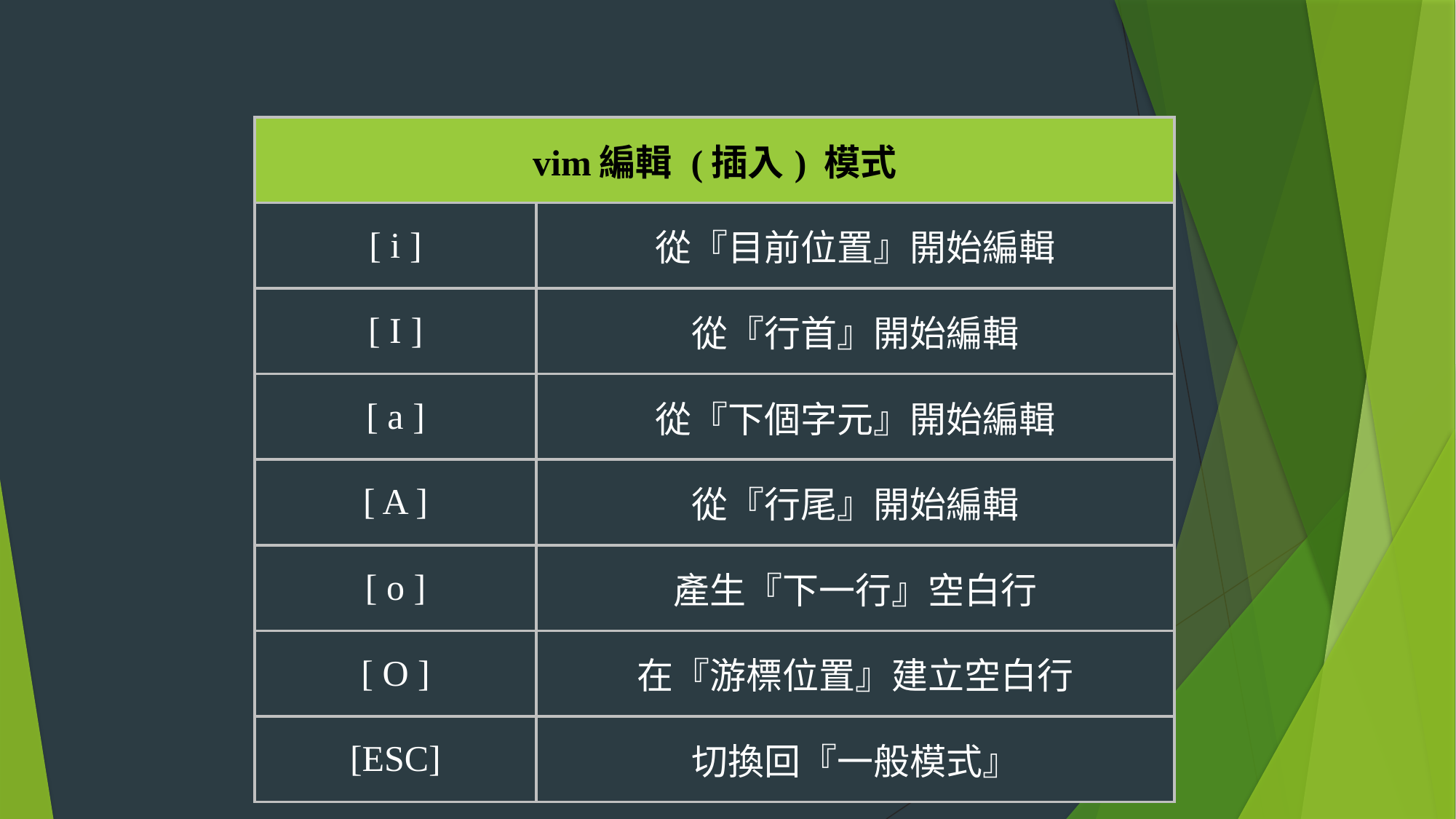

| vim編輯 (插入) 模式 |  |
| --- | --- |
| [ i ] | 從『目前位置』開始編輯 |
| [ I ] | 從『行首』開始編輯 |
| [ a ] | 從『下個字元』開始編輯 |
| [ A ] | 從『行尾』開始編輯 |
| [ o ] | 產生『下一行』空白行 |
| [ O ] | 在『游標位置』建立空白行 |
| [ESC] | 切換回『一般模式』 |